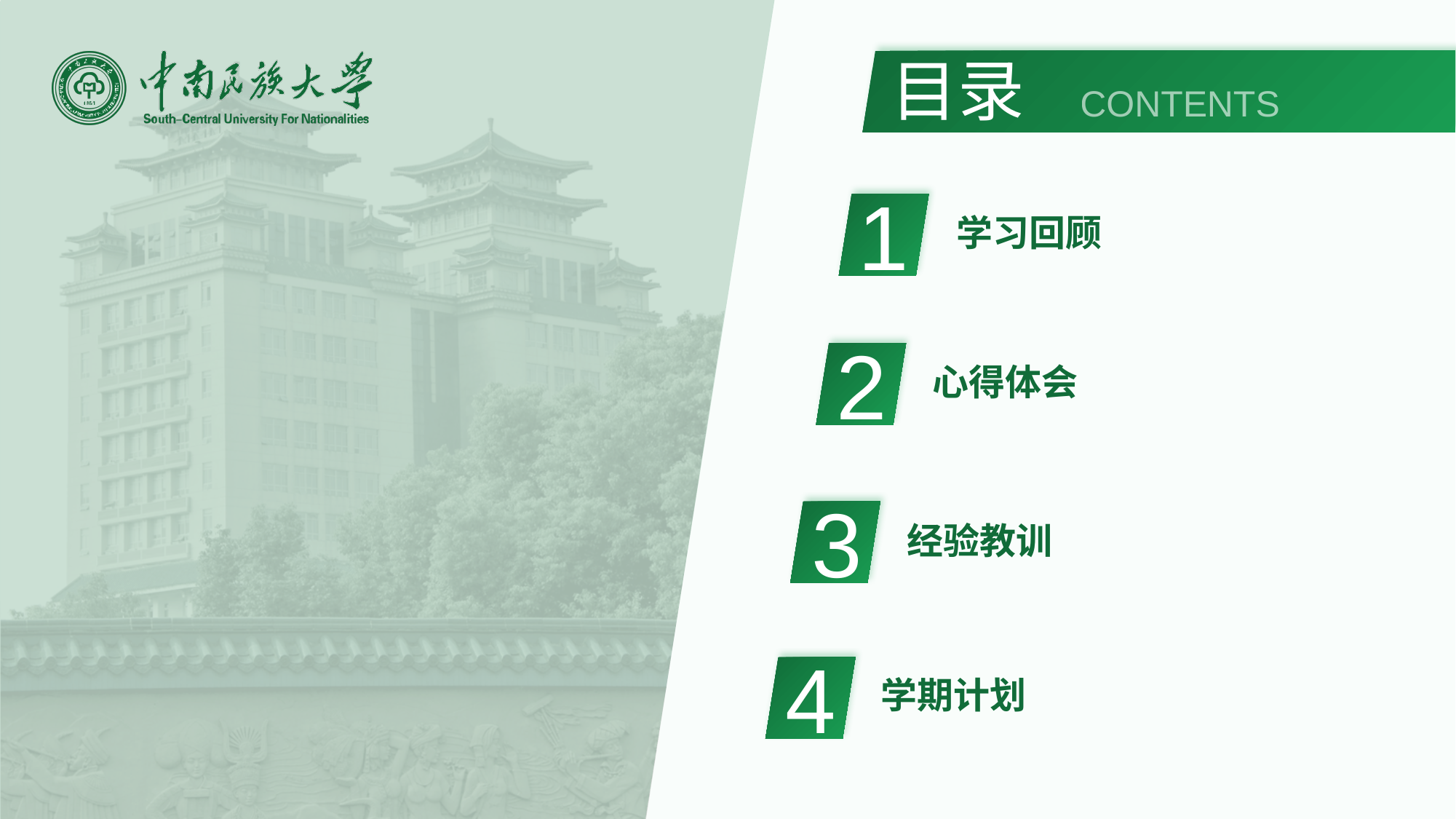

1
学习回顾
2
心得体会
3
经验教训
4
学期计划